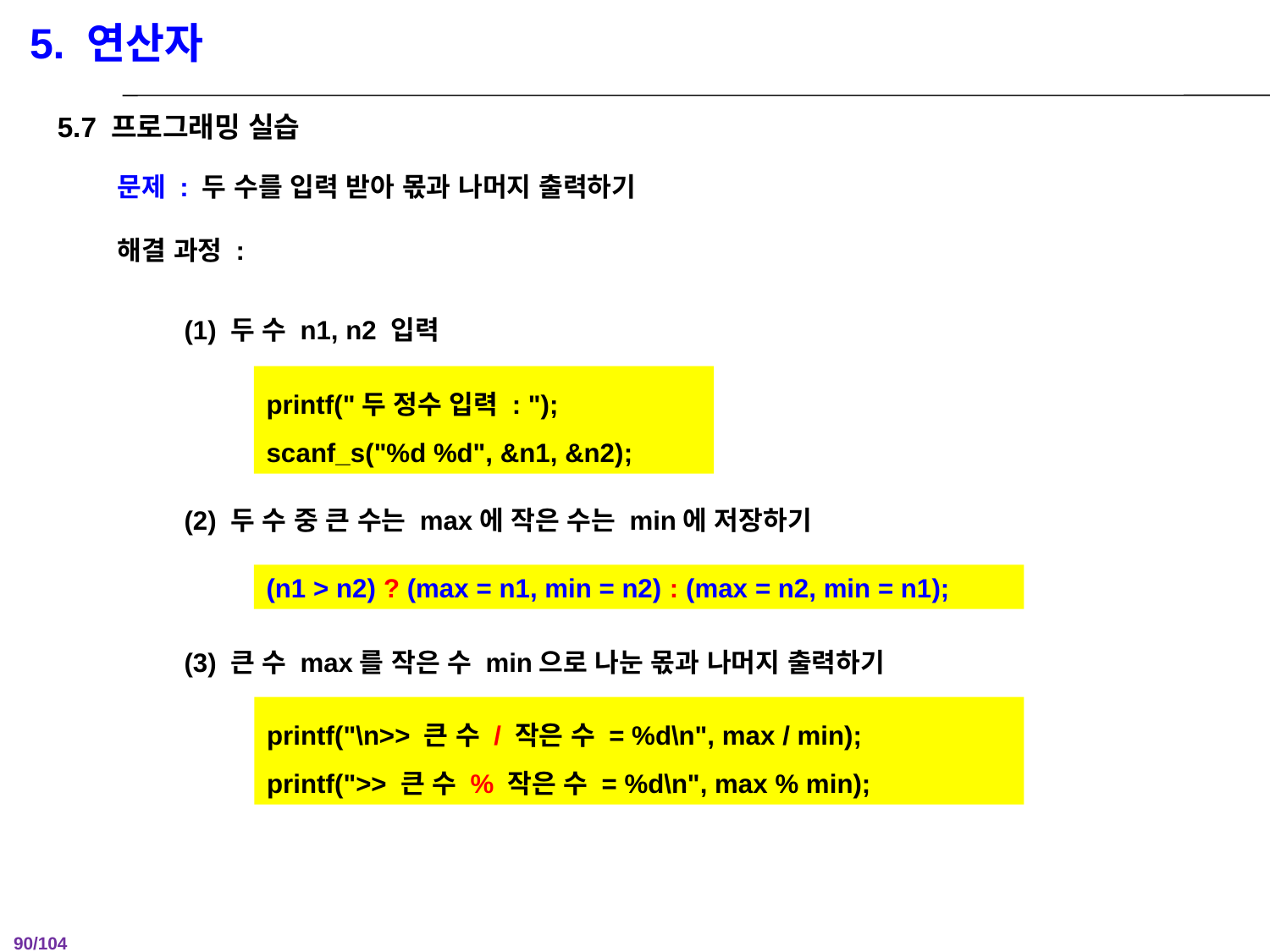

5. 연산자
5.7 프로그래밍 실습
문제 : 두 수를 입력 받아 몫과 나머지 출력하기

해결 과정 :

         (1) 두 수 n1, n2 입력

         (2) 두 수 중 큰 수는 max에 작은 수는 min에 저장하기

         (3) 큰 수 max를 작은 수 min으로 나눈 몫과 나머지 출력하기
printf("두 정수 입력 : ");
scanf_s("%d %d", &n1, &n2);
(n1 > n2) ? (max = n1, min = n2) : (max = n2, min = n1);
printf("\n>> 큰 수 / 작은 수 = %d\n", max / min);
printf(">> 큰 수 % 작은 수 = %d\n", max % min);